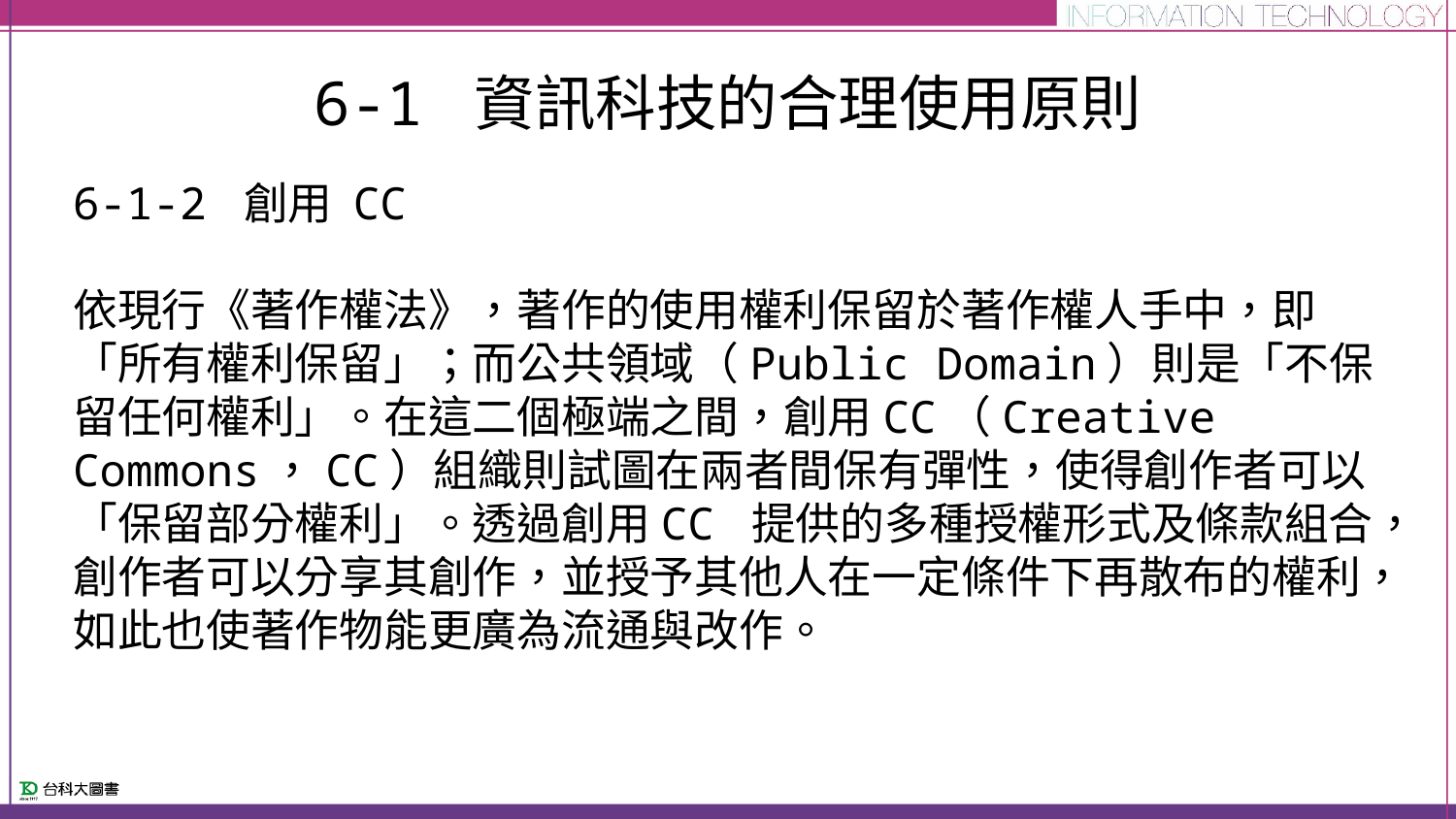

# 6-1 資訊科技的合理使用原則
6-1-2 創用 CC

依現行《著作權法》，著作的使用權利保留於著作權人手中，即「所有權利保留」；而公共領域（Public Domain）則是「不保留任何權利」。在這二個極端之間，創用CC（Creative Commons，CC）組織則試圖在兩者間保有彈性，使得創作者可以「保留部分權利」。透過創用CC 提供的多種授權形式及條款組合，創作者可以分享其創作，並授予其他人在一定條件下再散布的權利，如此也使著作物能更廣為流通與改作。